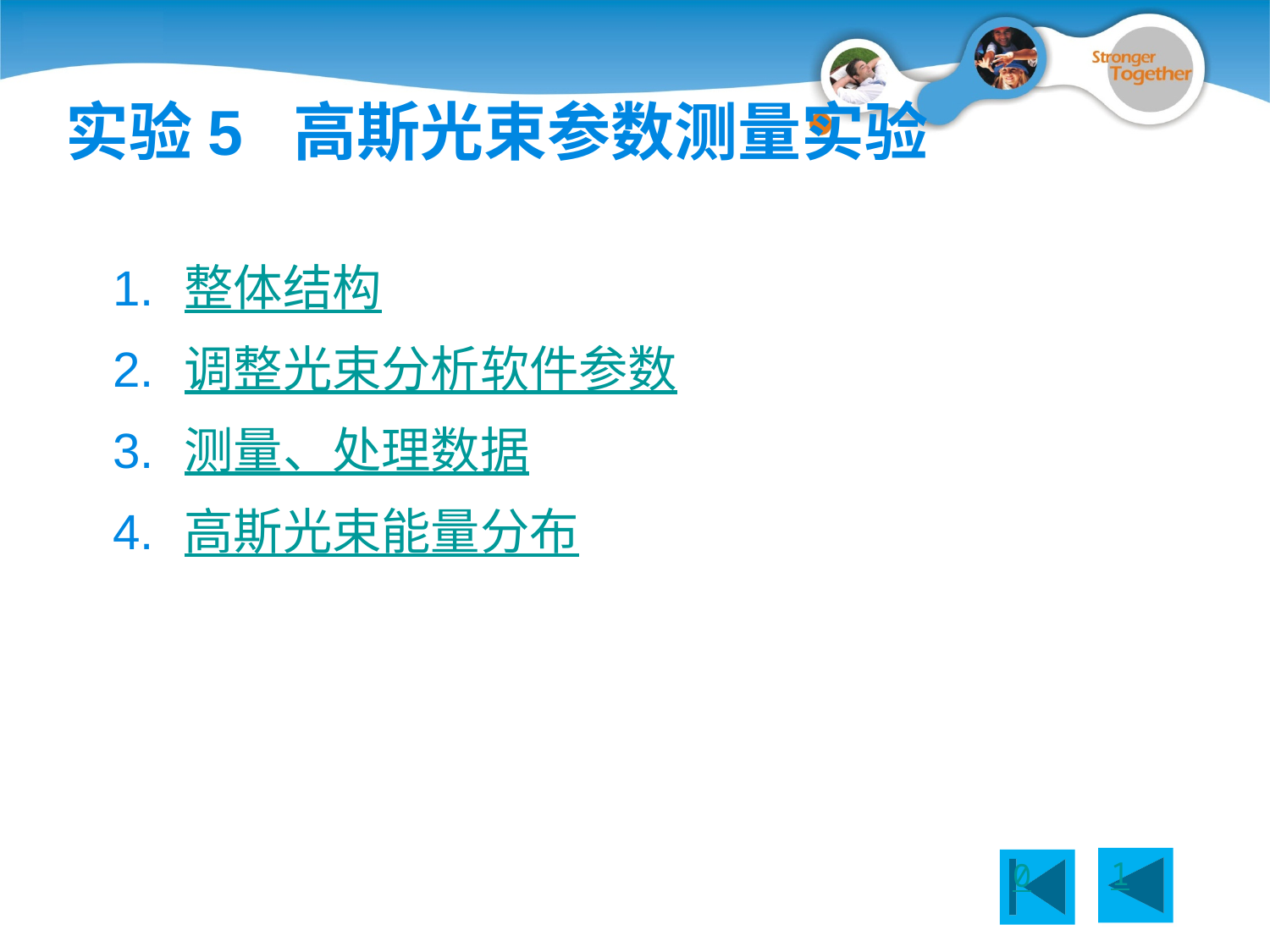

# 实验5  高斯光束参数测量实验
整体结构
调整光束分析软件参数
测量、处理数据
高斯光束能量分布
1
0